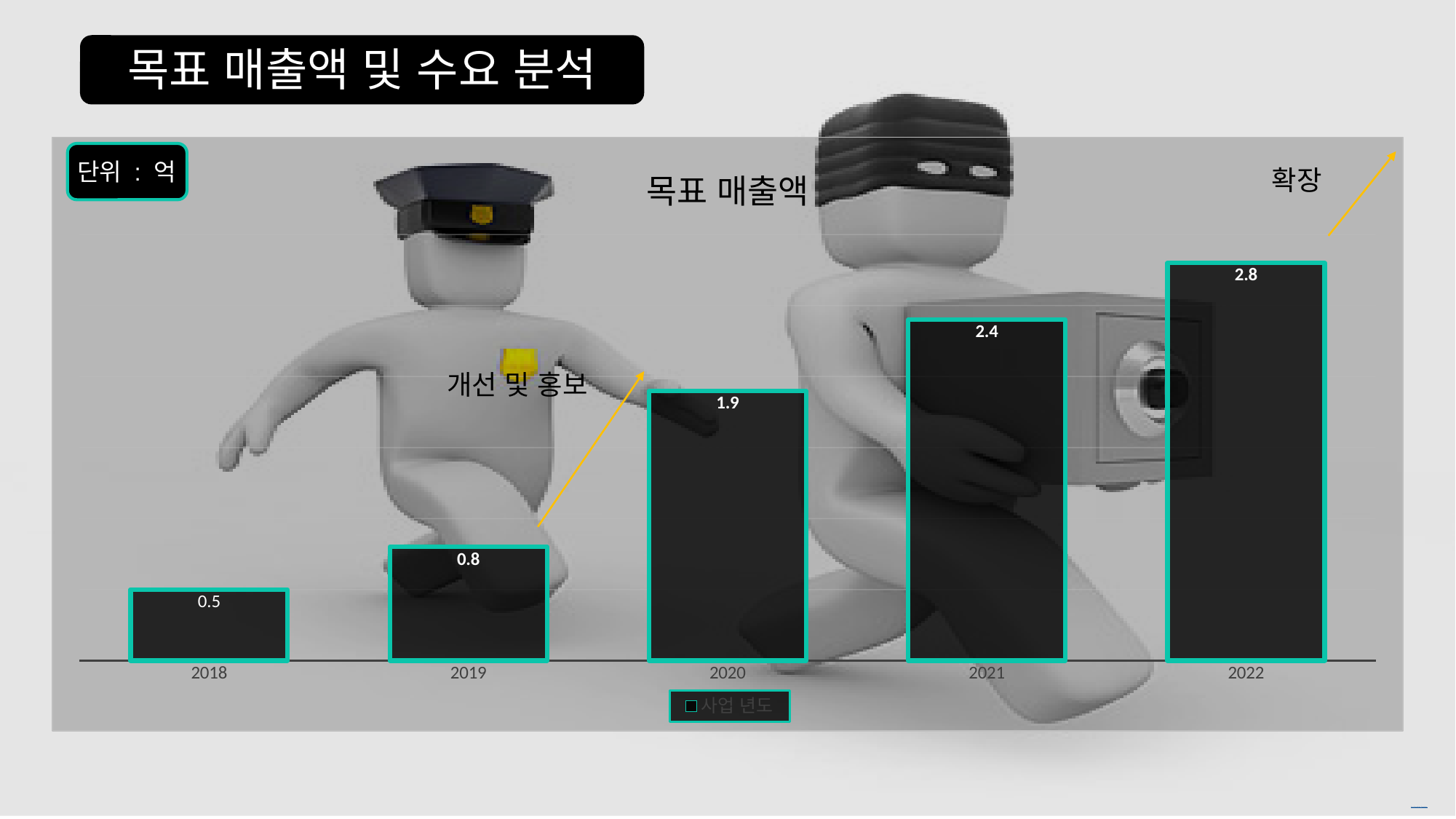

목표 매출액 및 수요 분석

### Chart: 목표 매출액

| Category | 사업 년도 |
|---|---|
| 2018 | 0.5 |
| 2019 | 0.8 |
| 2020 | 1.9 |
| 2021 | 2.4 |
| 2022 | 2.8 |
단위 : 억
확장
개선 및 홍보
Free PowerPoint Templates